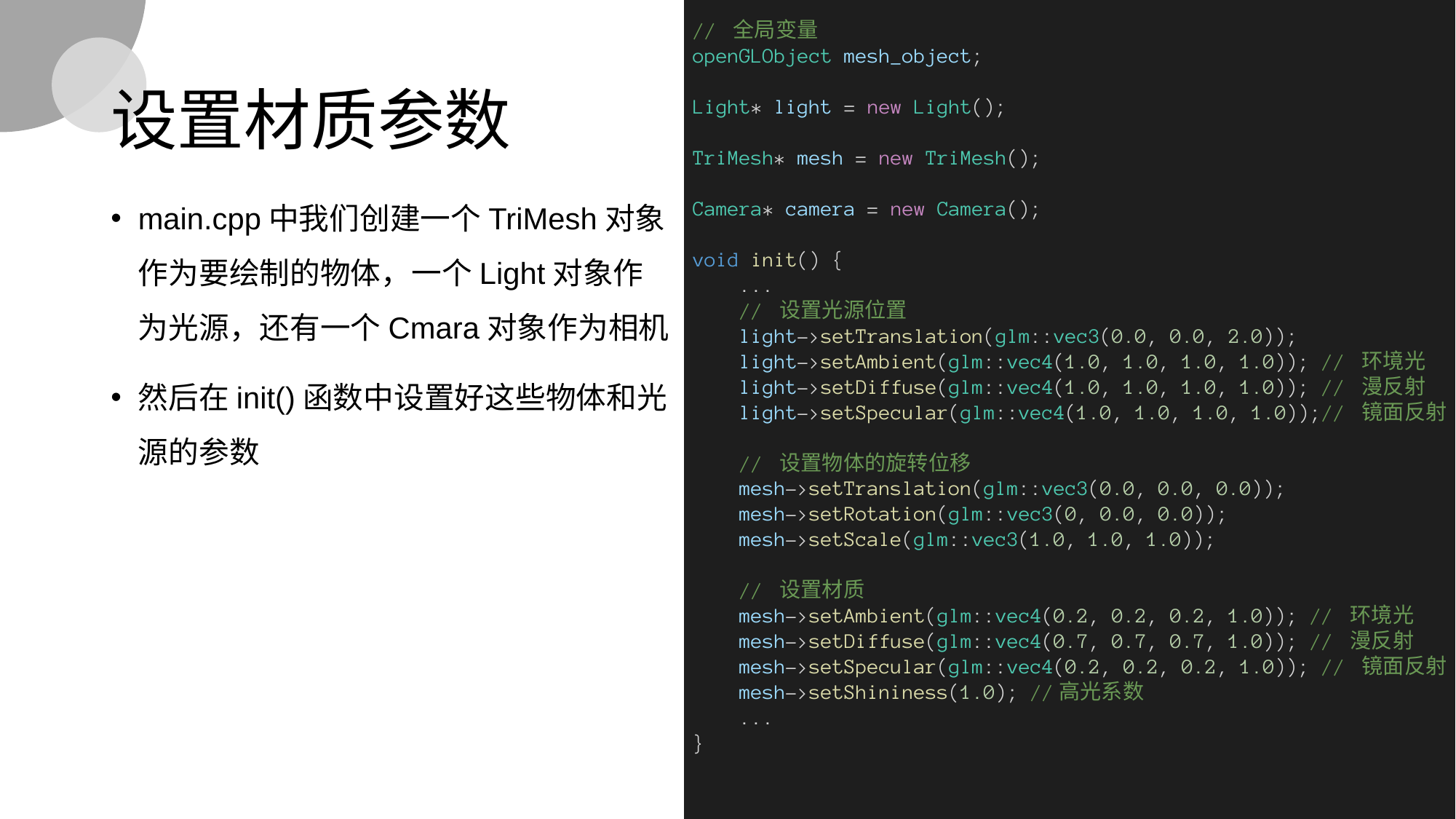

// 全局变量
openGLObject mesh_object;
Light* light = new Light();
TriMesh* mesh = new TriMesh();
Camera* camera = new Camera();

void init() {
    ...
    // 设置光源位置
    light->setTranslation(glm::vec3(0.0, 0.0, 2.0));
    light->setAmbient(glm::vec4(1.0, 1.0, 1.0, 1.0)); // 环境光
    light->setDiffuse(glm::vec4(1.0, 1.0, 1.0, 1.0)); // 漫反射
    light->setSpecular(glm::vec4(1.0, 1.0, 1.0, 1.0));// 镜面反射
    // 设置物体的旋转位移
    mesh->setTranslation(glm::vec3(0.0, 0.0, 0.0));
    mesh->setRotation(glm::vec3(0, 0.0, 0.0));
    mesh->setScale(glm::vec3(1.0, 1.0, 1.0));
    // 设置材质
    mesh->setAmbient(glm::vec4(0.2, 0.2, 0.2, 1.0)); // 环境光
    mesh->setDiffuse(glm::vec4(0.7, 0.7, 0.7, 1.0)); // 漫反射
    mesh->setSpecular(glm::vec4(0.2, 0.2, 0.2, 1.0)); // 镜面反射
    mesh->setShininess(1.0); //高光系数
    ...
}
# 设置材质参数
main.cpp中我们创建一个TriMesh对象作为要绘制的物体，一个Light对象作为光源，还有一个Cmara对象作为相机
然后在init()函数中设置好这些物体和光源的参数